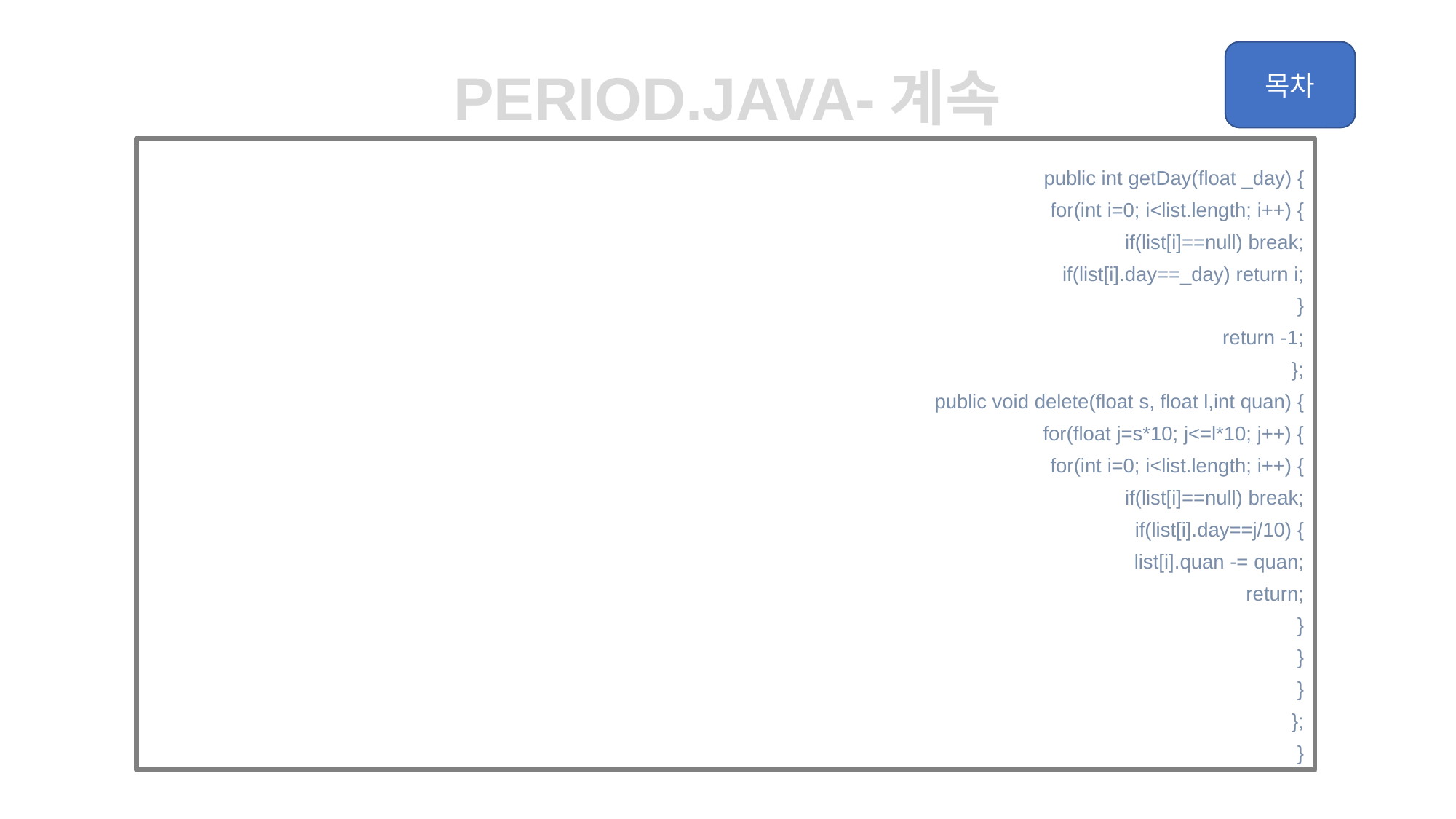

Period.java-계속

	public int getDay(float _day) {
		for(int i=0; i<list.length; i++) {
			if(list[i]==null) break;
			if(list[i].day==_day) return i;
		}
		return -1;
	};
	public void delete(float s, float l,int quan) {
		for(float j=s*10; j<=l*10; j++) {
			for(int i=0; i<list.length; i++) {
				if(list[i]==null) break;
				if(list[i].day==j/10) {
					list[i].quan -= quan;
					return;
				}
			}
		}
	};
}